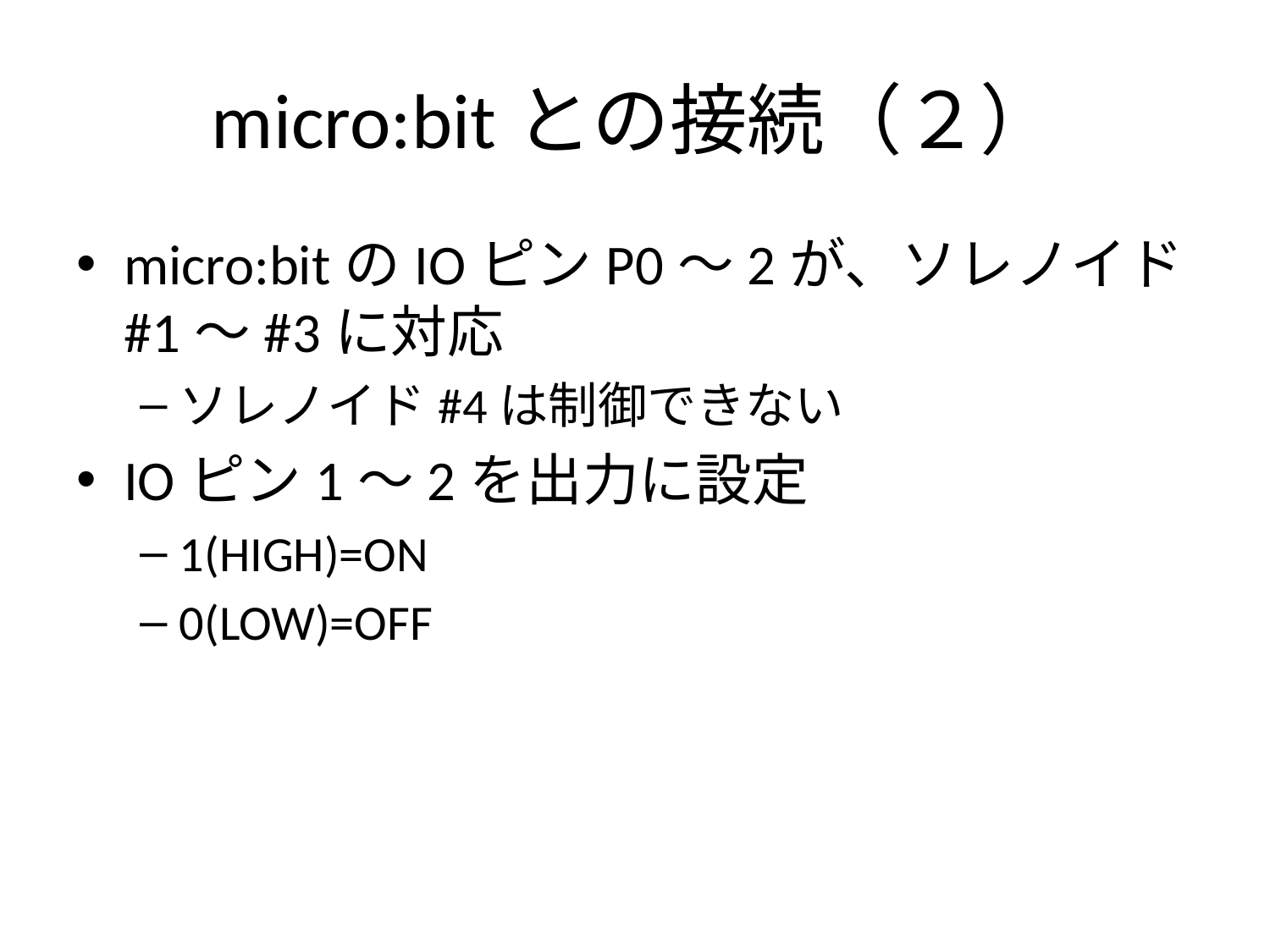

# micro:bitとの接続（２）
micro:bitのIOピンP0～2が、ソレノイド#1～#3に対応
ソレノイド#4は制御できない
IOピン1～2を出力に設定
1(HIGH)=ON
0(LOW)=OFF